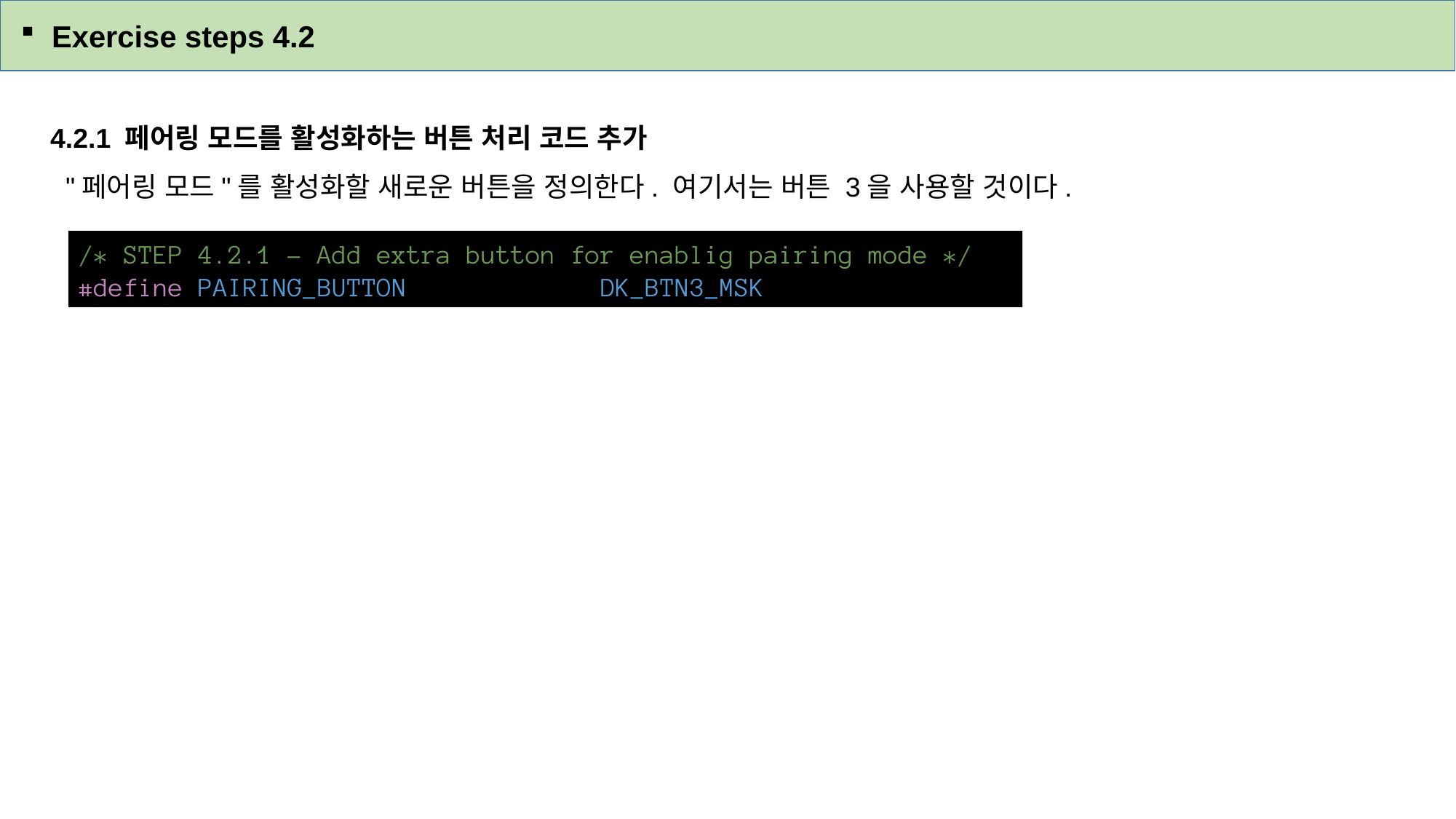

Exercise steps 4.2
4.2.1 페어링 모드를 활성화하는 버튼 처리 코드 추가
  "페어링 모드"를 활성화할 새로운 버튼을 정의한다. 여기서는 버튼 3을 사용할 것이다.
/* STEP 4.2.1 - Add extra button for enablig pairing mode */
#define PAIRING_BUTTON             DK_BTN3_MSK